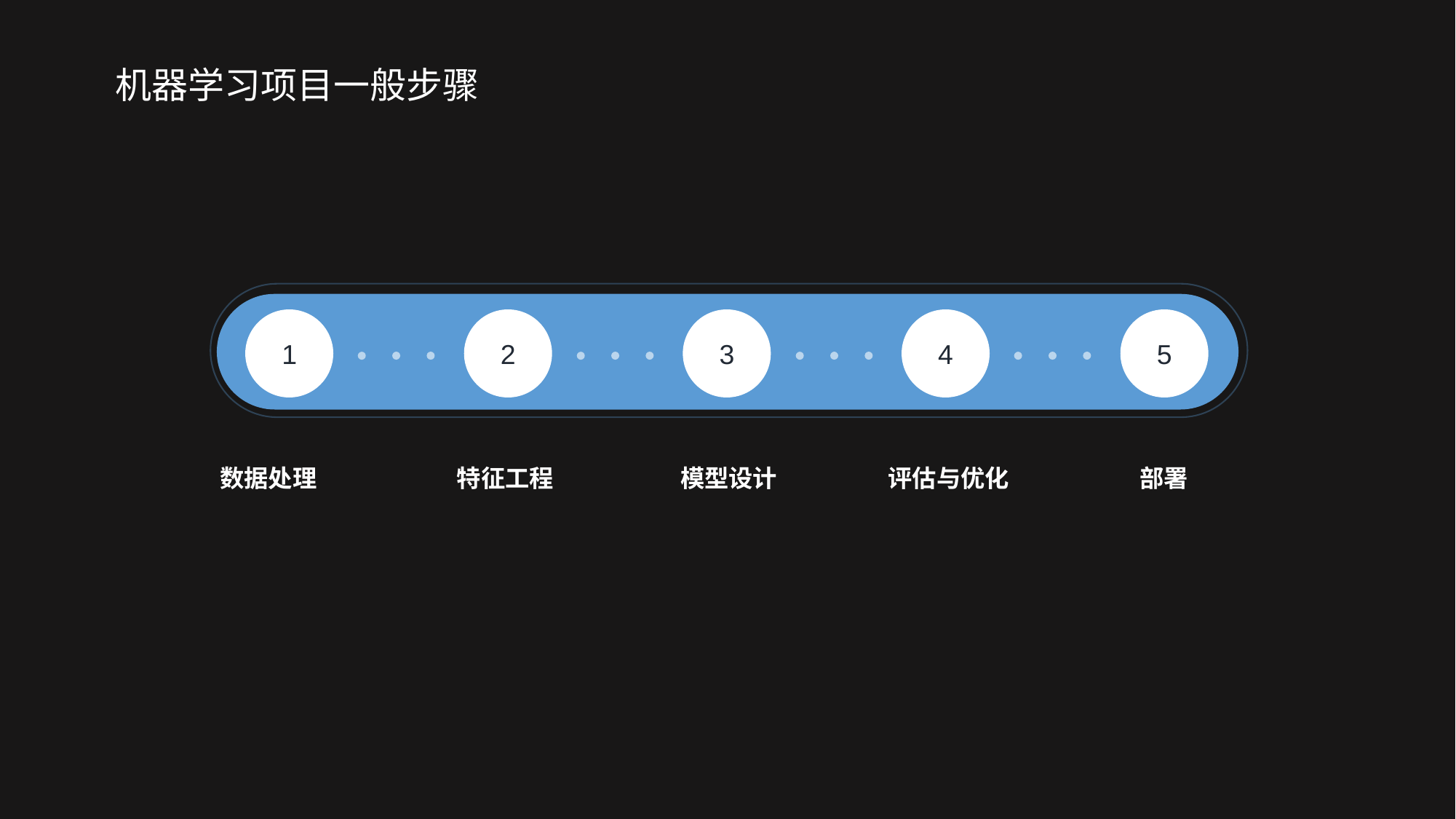

# 机器学习项目一般步骤

1

2

3

4

5

部署
模型设计
评估与优化
数据处理
特征工程